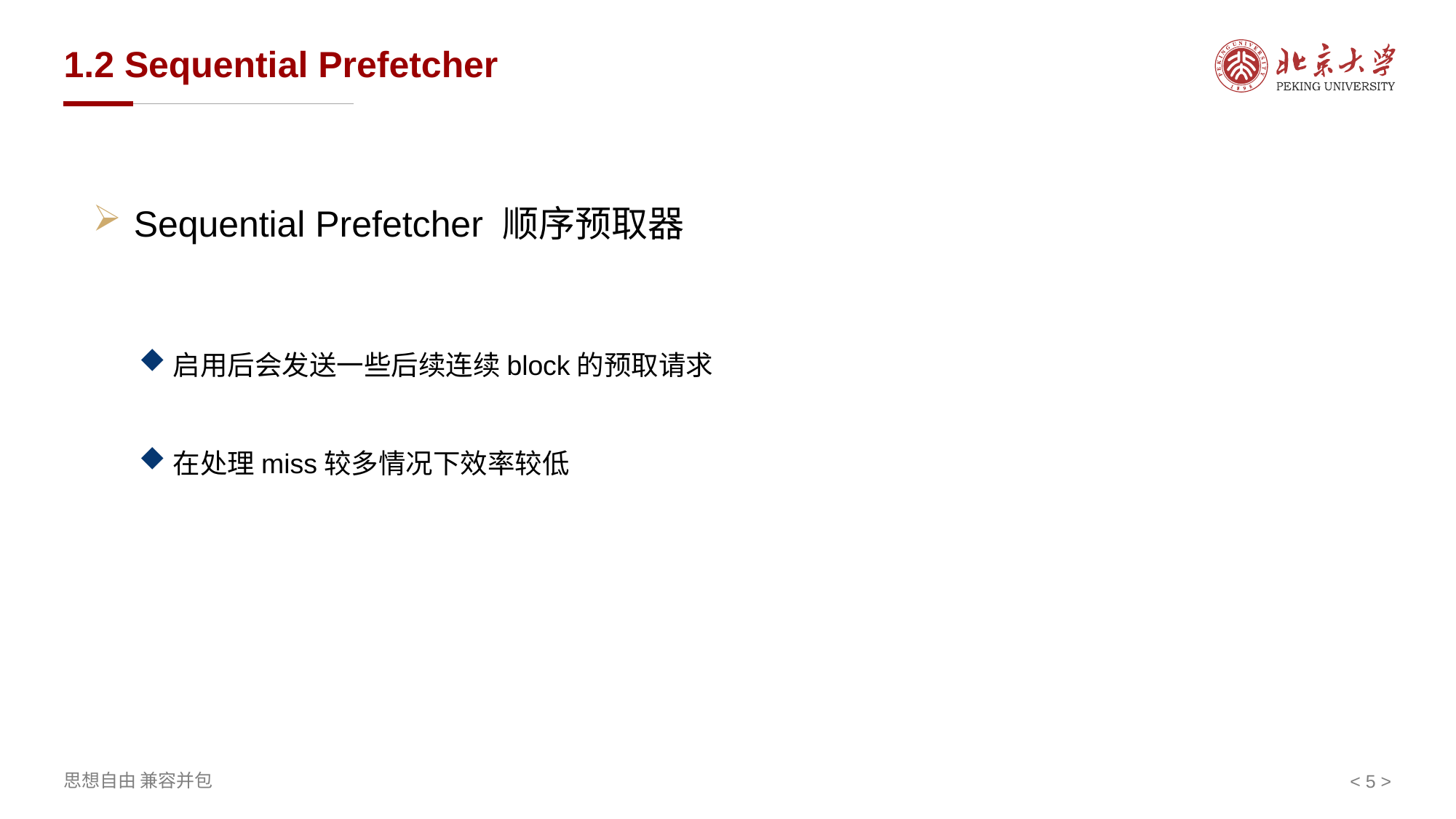

# 1.2 Sequential Prefetcher
Sequential Prefetcher 顺序预取器
启用后会发送一些后续连续block的预取请求
在处理miss较多情况下效率较低
< 5 >